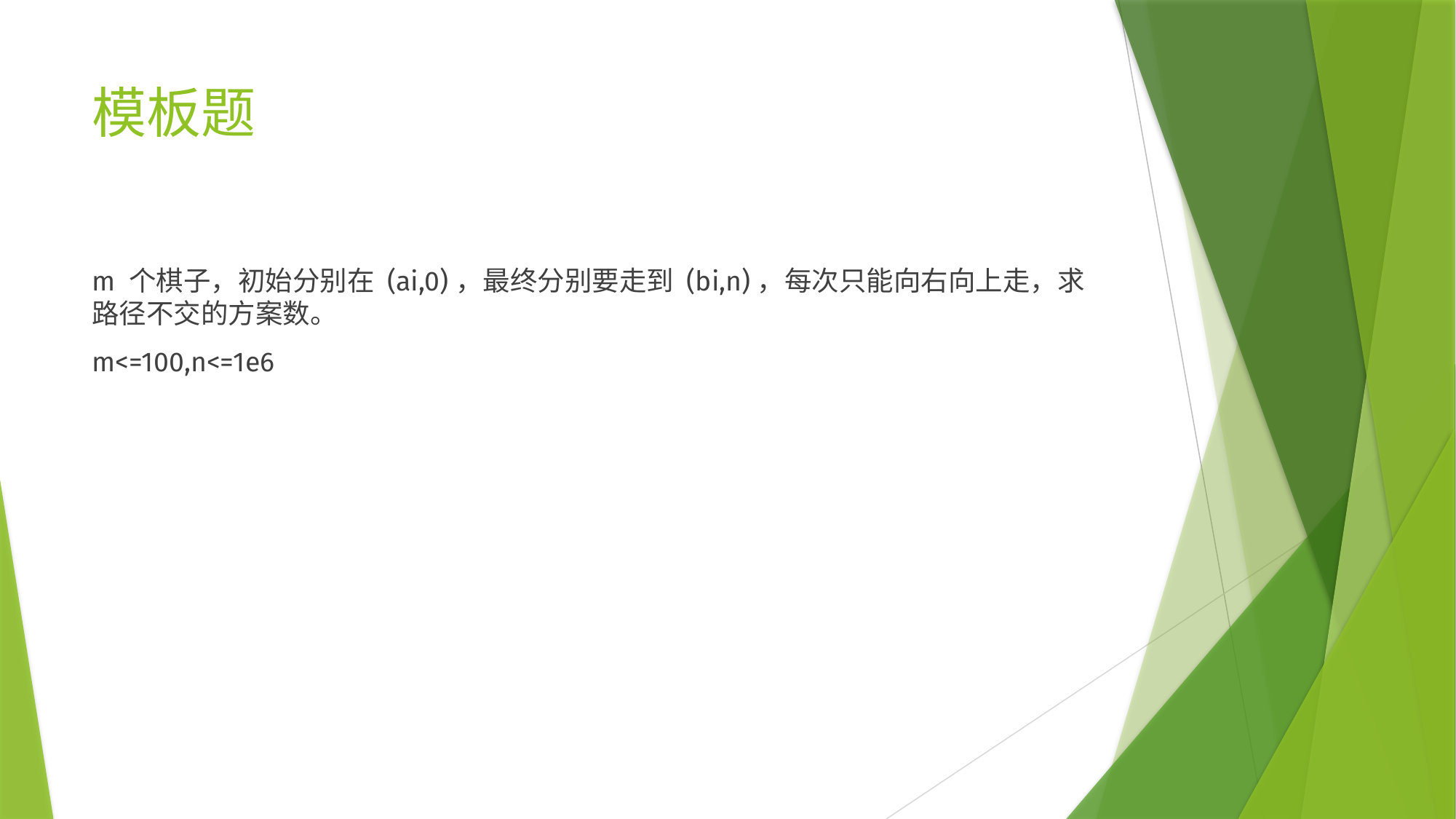

# 模板题
m 个棋子，初始分别在 (ai,0)，最终分别要走到 (bi,n)，每次只能向右向上走，求路径不交的方案数。
m<=100,n<=1e6